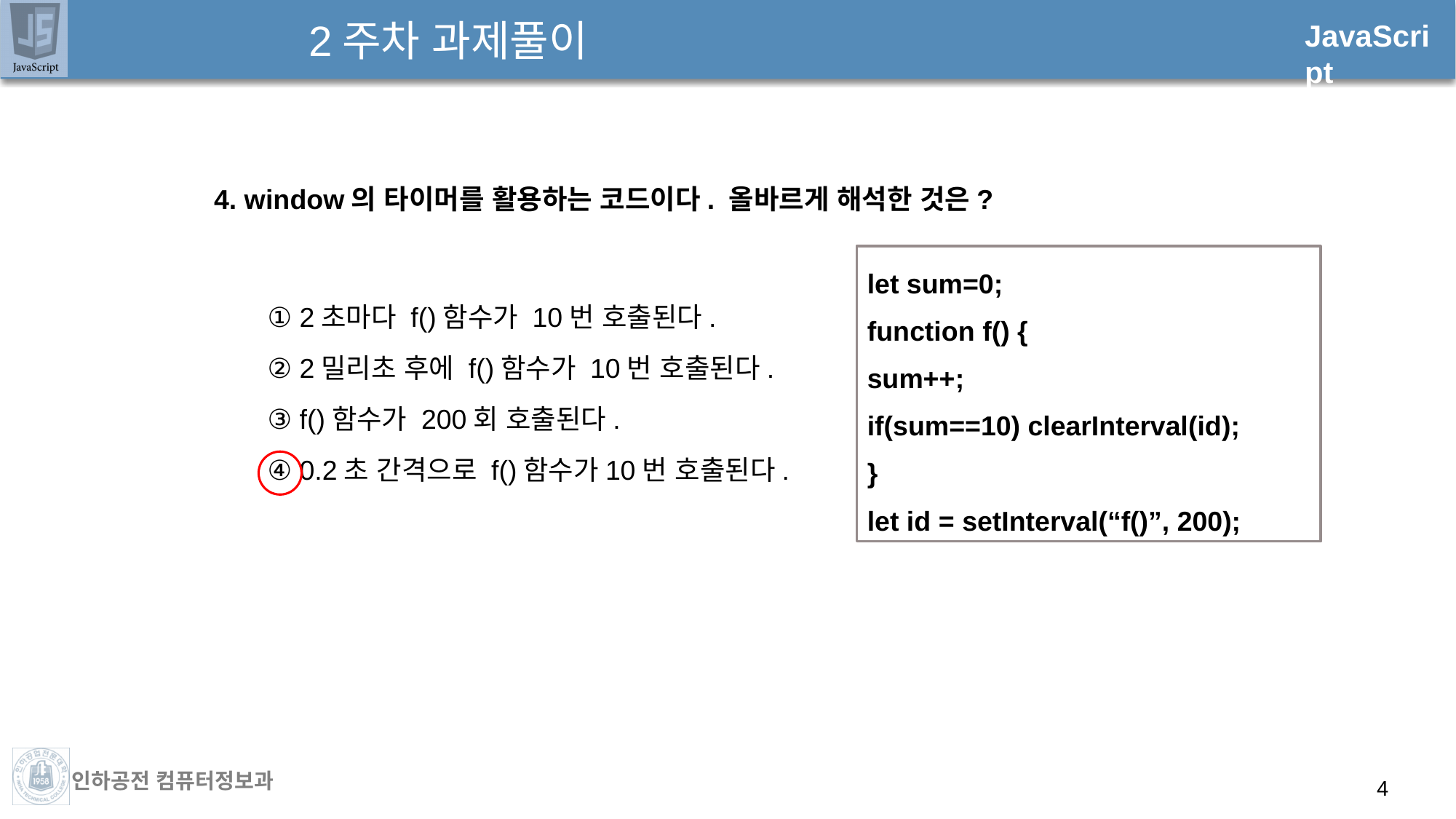

# 2주차 과제풀이
4. window의 타이머를 활용하는 코드이다. 올바르게 해석한 것은?

① 2초마다 f()함수가 10번 호출된다.
② 2밀리초 후에 f()함수가 10번 호출된다.
③ f()함수가 200회 호출된다.
④ 0.2초 간격으로 f()함수가10번 호출된다.
let sum=0;
function f() {
sum++;
if(sum==10) clearInterval(id);
}
let id = setInterval(“f()”, 200);